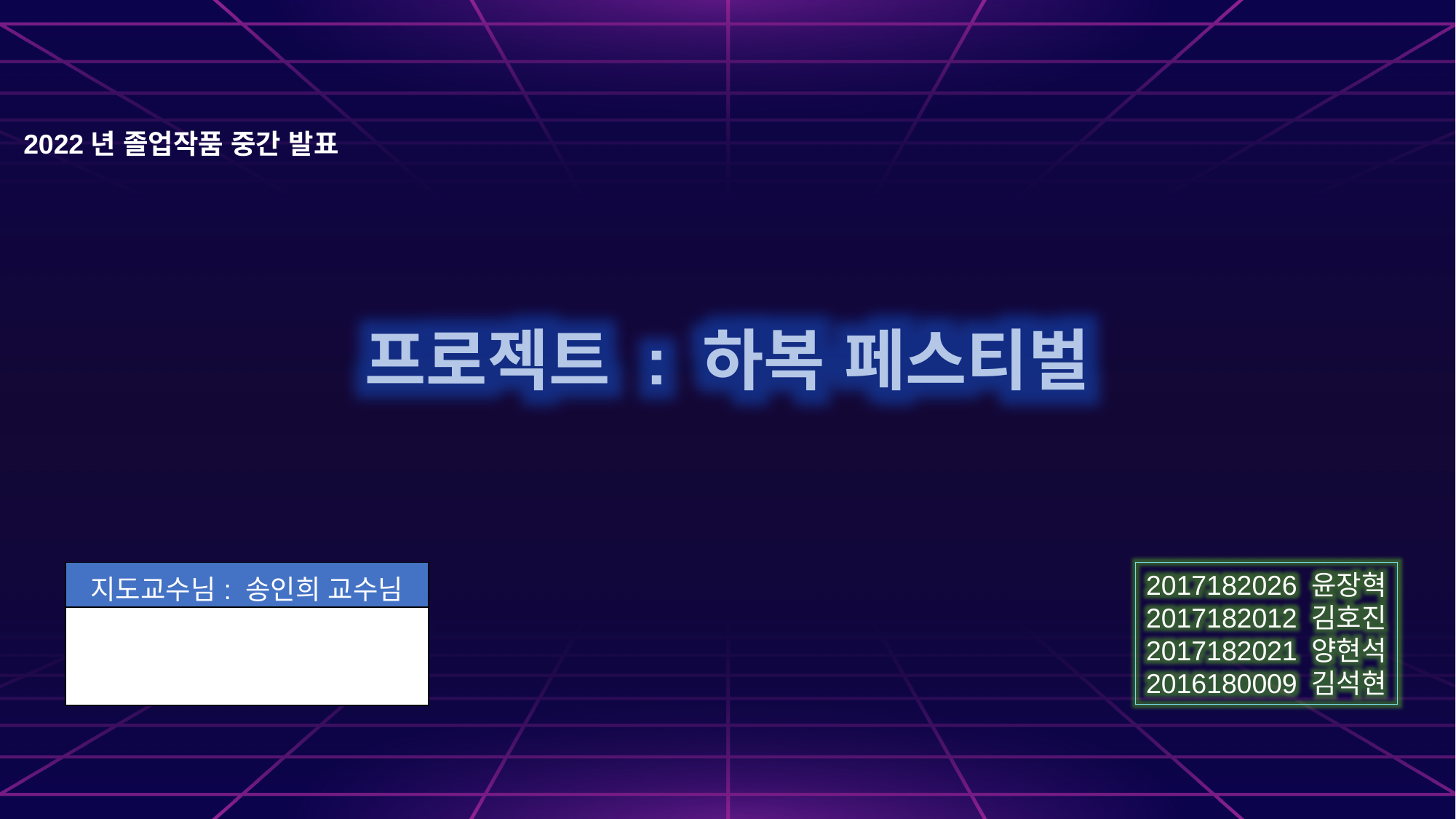

2022년 졸업작품 중간 발표
프로젝트 : 하복 페스티벌
| 지도교수님: 송인희 교수님 |
| --- |
|  |
2017182026 윤장혁
2017182012 김호진
2017182021 양현석
2016180009 김석현